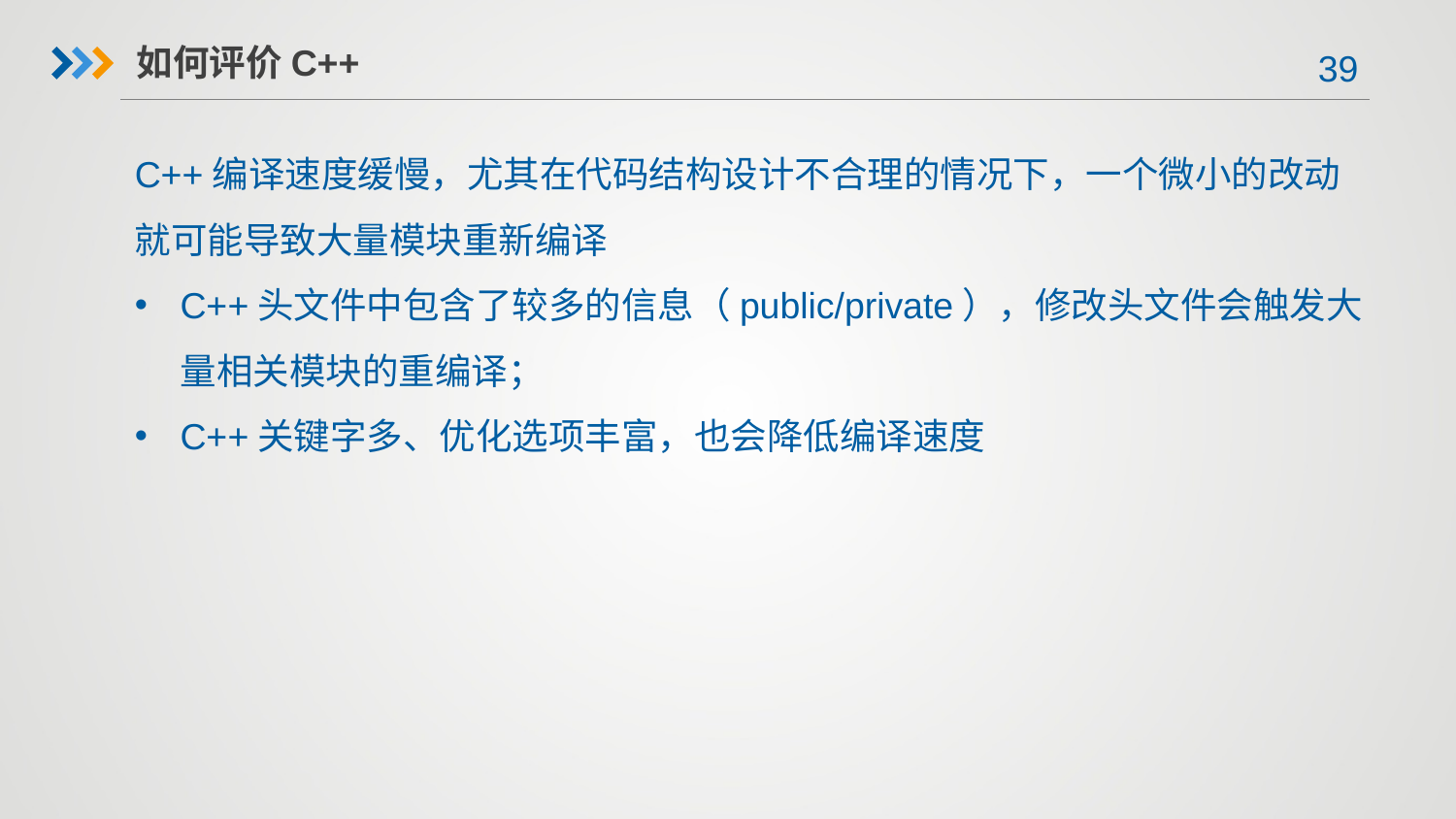

如何评价C++
C++编译速度缓慢，尤其在代码结构设计不合理的情况下，一个微小的改动就可能导致大量模块重新编译
C++头文件中包含了较多的信息（public/private），修改头文件会触发大量相关模块的重编译；
C++关键字多、优化选项丰富，也会降低编译速度